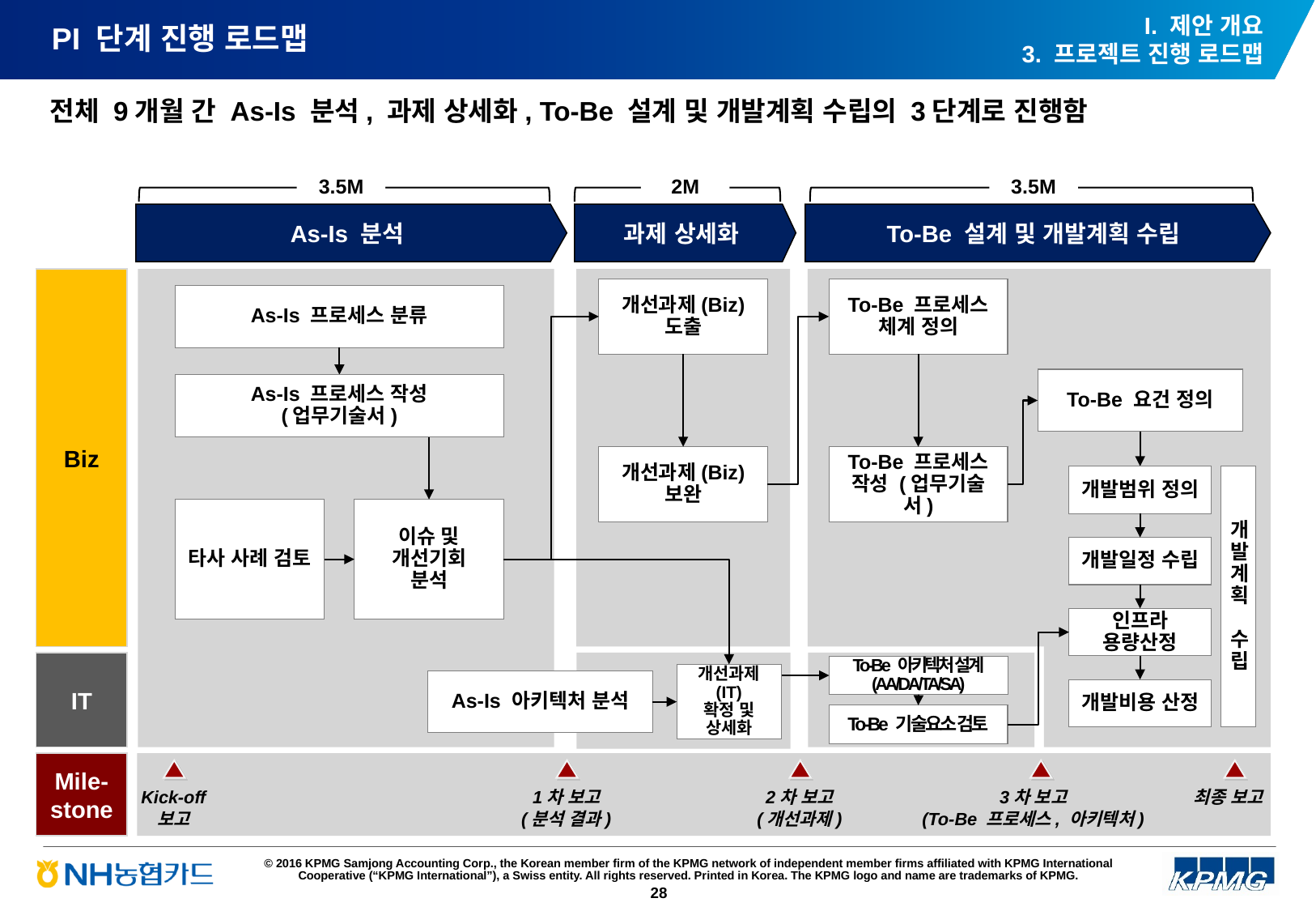

# PI 단계 진행 로드맵
I. 제안 개요
3. 프로젝트 진행 로드맵
전체 9개월 간 As-Is 분석, 과제 상세화, To-Be 설계 및 개발계획 수립의 3단계로 진행함

3.5M
2M
3.5M
As-Is 분석
과제 상세화
To-Be 설계 및 개발계획 수립
Biz

개선과제(Biz) 도출
To-Be 프로세스 체계 정의
As-Is 프로세스 분류
To-Be 요건 정의
As-Is 프로세스 작성
(업무기술서)
개선과제(Biz) 보완
To-Be 프로세스 작성 (업무기술서)
개발범위 정의
개발계획  수립
타사 사례 검토
이슈 및
개선기회
분석
개발일정 수립
인프라 용량산정

IT

To-Be 아키텍처 설계
(AA/DA/TA/SA)
개선과제
(IT)
확정 및 상세화
As-Is 아키텍처 분석
개발비용 산정
To-Be 기술요소 검토

Mile-
stone

Kick-off
보고
1차 보고
(분석 결과)
2차 보고
(개선과제)
3차 보고
(To-Be 프로세스, 아키텍처)
최종 보고